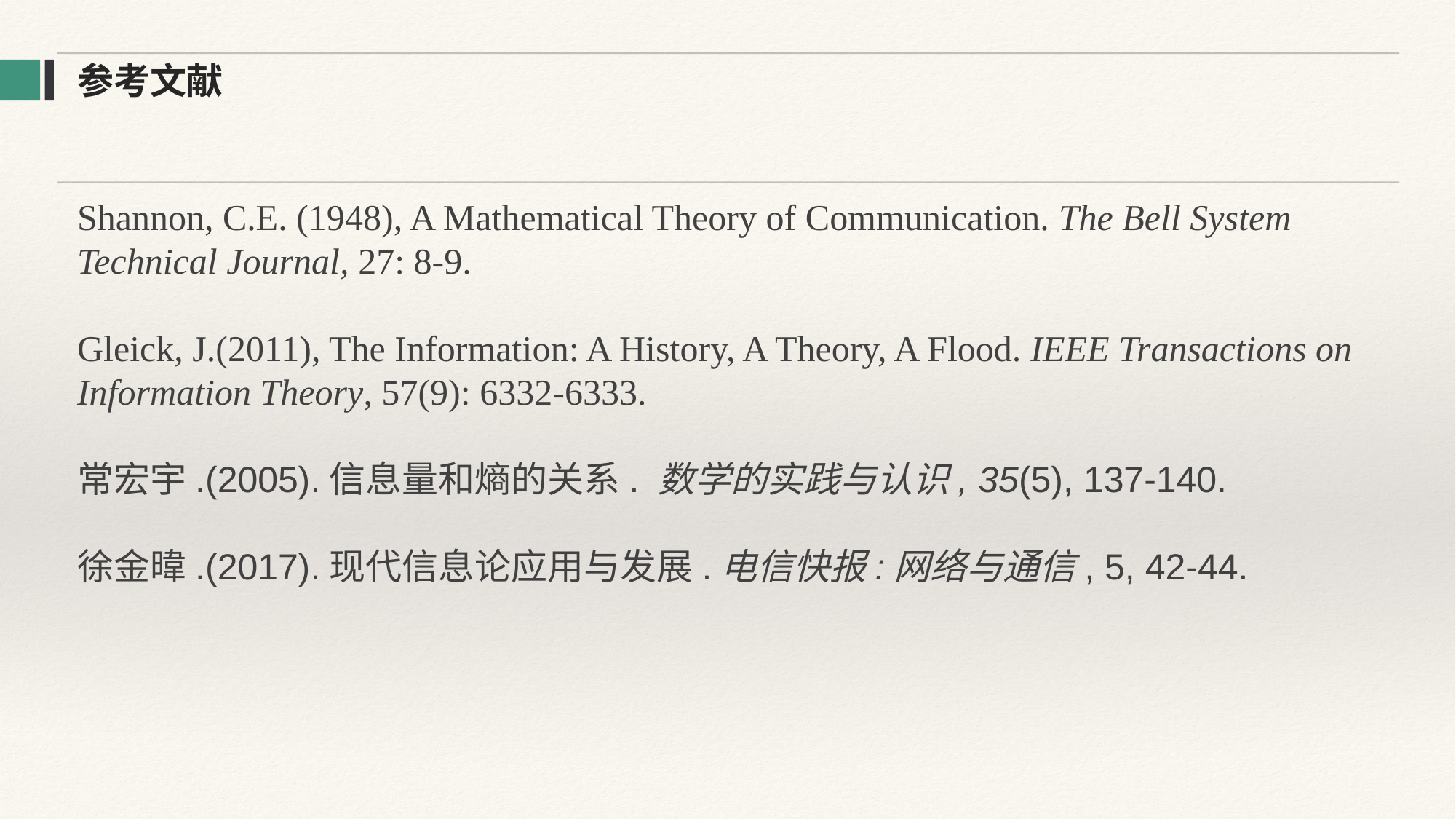

参考文献

Shannon, C.E. (1948), A Mathematical Theory of Communication. The Bell System Technical Journal, 27: 8-9.

Gleick, J.(2011), The Information: A History, A Theory, A Flood. IEEE Transactions on Information Theory, 57(9): 6332-6333.

常宏宇.(2005).信息量和熵的关系. 数学的实践与认识, 35(5), 137-140.

徐金暐.(2017).现代信息论应用与发展.电信快报:网络与通信, 5, 42-44.